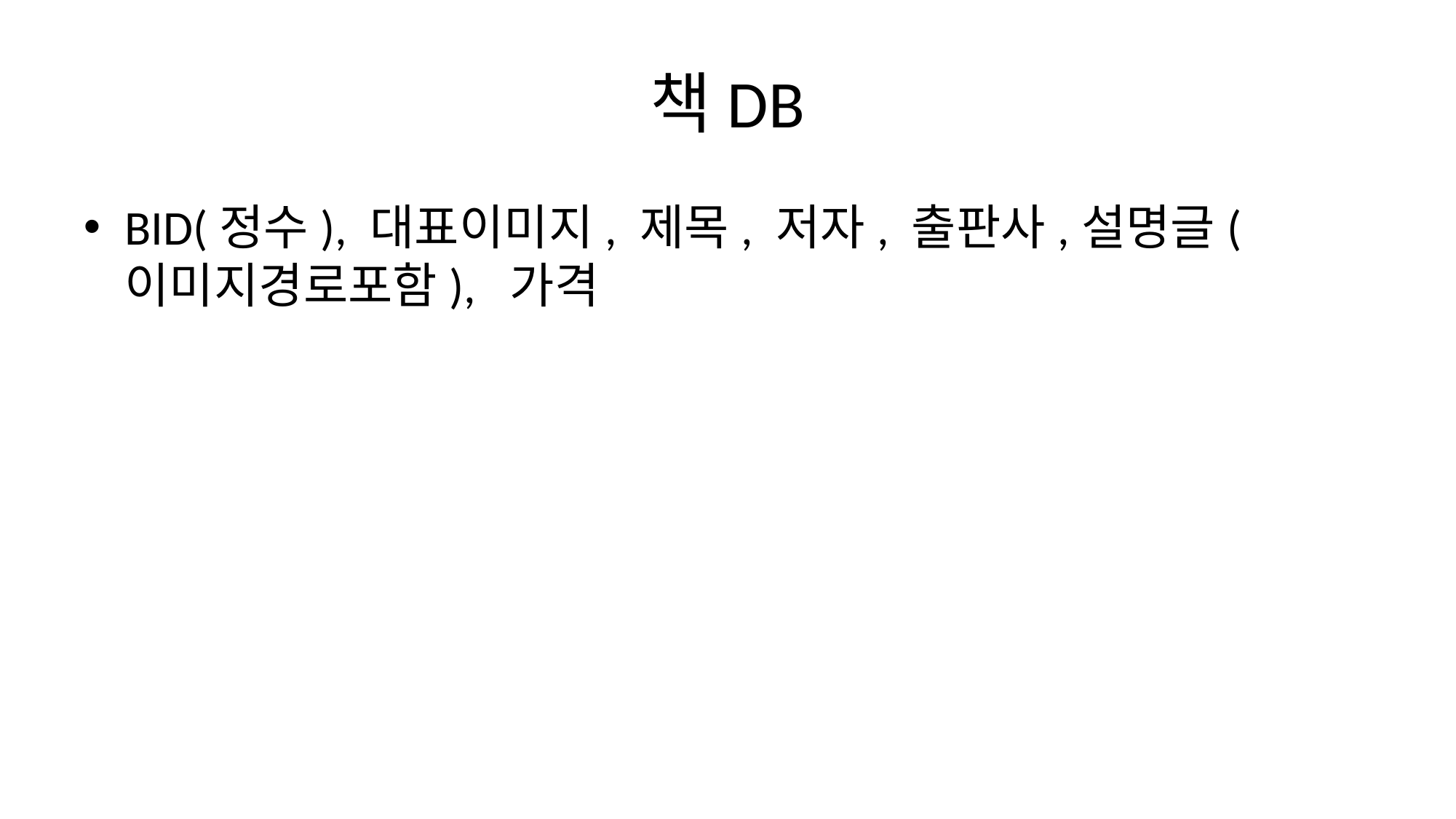

# 책DB
BID(정수), 대표이미지, 제목, 저자, 출판사,설명글(이미지경로포함),  가격